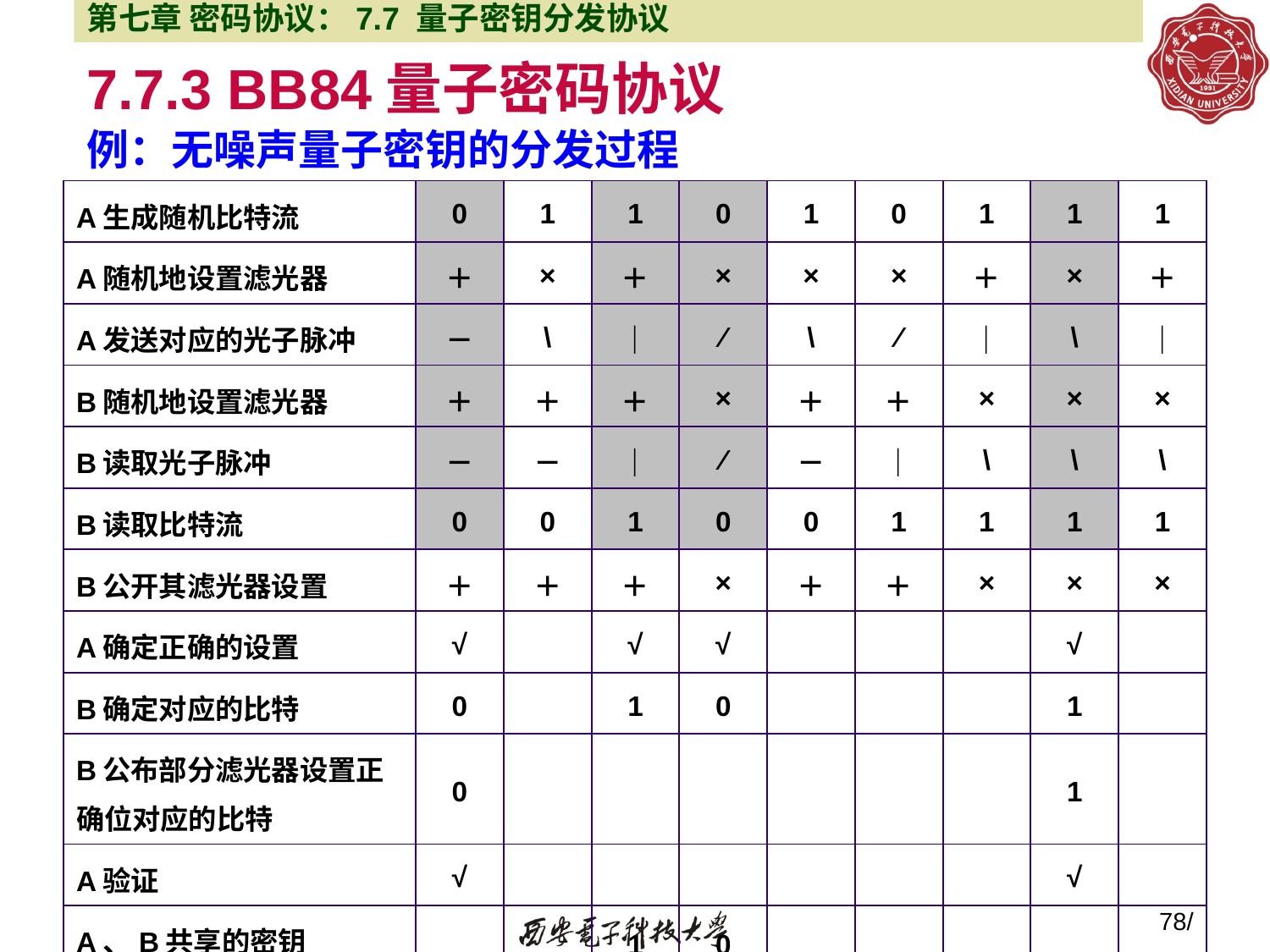

第七章 密码协议：7.7 量子密钥分发协议
7.7.3 BB84量子密码协议
# 例：无噪声量子密钥的分发过程
| A生成随机比特流 | 0 | 1 | 1 | 0 | 1 | 0 | 1 | 1 | 1 |
| --- | --- | --- | --- | --- | --- | --- | --- | --- | --- |
| A随机地设置滤光器 | ＋ | × | ＋ | × | × | × | ＋ | × | ＋ |
| A发送对应的光子脉冲 | － | \ | ｜ | ∕ | \ | ∕ | ｜ | \ | ｜ |
| B随机地设置滤光器 | ＋ | ＋ | ＋ | × | ＋ | ＋ | × | × | × |
| B读取光子脉冲 | － | － | ｜ | ∕ | － | ｜ | \ | \ | \ |
| B读取比特流 | 0 | 0 | 1 | 0 | 0 | 1 | 1 | 1 | 1 |
| B公开其滤光器设置 | ＋ | ＋ | ＋ | × | ＋ | ＋ | × | × | × |
| A确定正确的设置 | √ |  | √ | √ |  |  |  | √ |  |
| B确定对应的比特 | 0 |  | 1 | 0 |  |  |  | 1 |  |
| B公布部分滤光器设置正确位对应的比特 | 0 |  |  |  |  |  |  | 1 |  |
| A验证 | √ |  |  |  |  |  |  | √ |  |
| A、B共享的密钥 |  |  | 1 | 0 |  |  |  |  |  |
78/